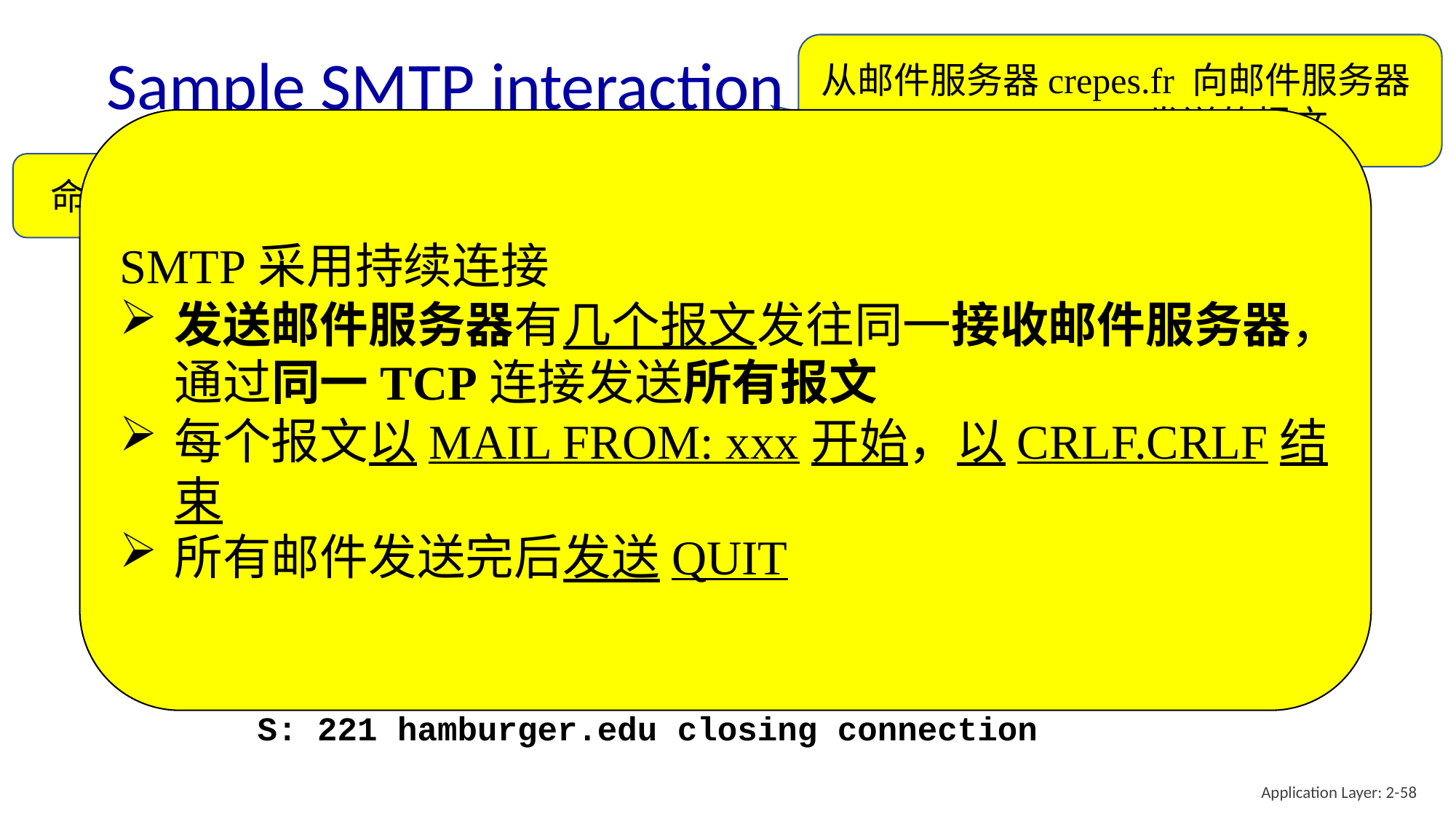

# Sample SMTP interaction
从邮件服务器crepes.fr 向邮件服务器hamburger.edu 发送的报文
SMTP采用持续连接
发送邮件服务器有几个报文发往同一接收邮件服务器，通过同一TCP连接发送所有报文
每个报文以MAIL FROM: xxx开始，以CRLF.CRLF结束
所有邮件发送完后发送QUIT
     S: 220 hamburger.edu
     C: HELO crepes.fr
     S: 250  Hello crepes.fr, pleased to meet you
     C: MAIL FROM: <alice@crepes.fr>
     S: 250 alice@crepes.fr... Sender ok
     C: RCPT TO: <bob@hamburger.edu>
     S: 250 bob@hamburger.edu ... Recipient ok
     C: DATA
     S: 354 Enter mail, end with "." on a line by itself
     C: Do you like ketchup?
     C: How about pickles?
     C: .
     S: 250 Message accepted for delivery
     C: QUIT
     S: 221 hamburger.edu closing connection
命令

CRLF.CRLF：报文结束
Application Layer: 2-58